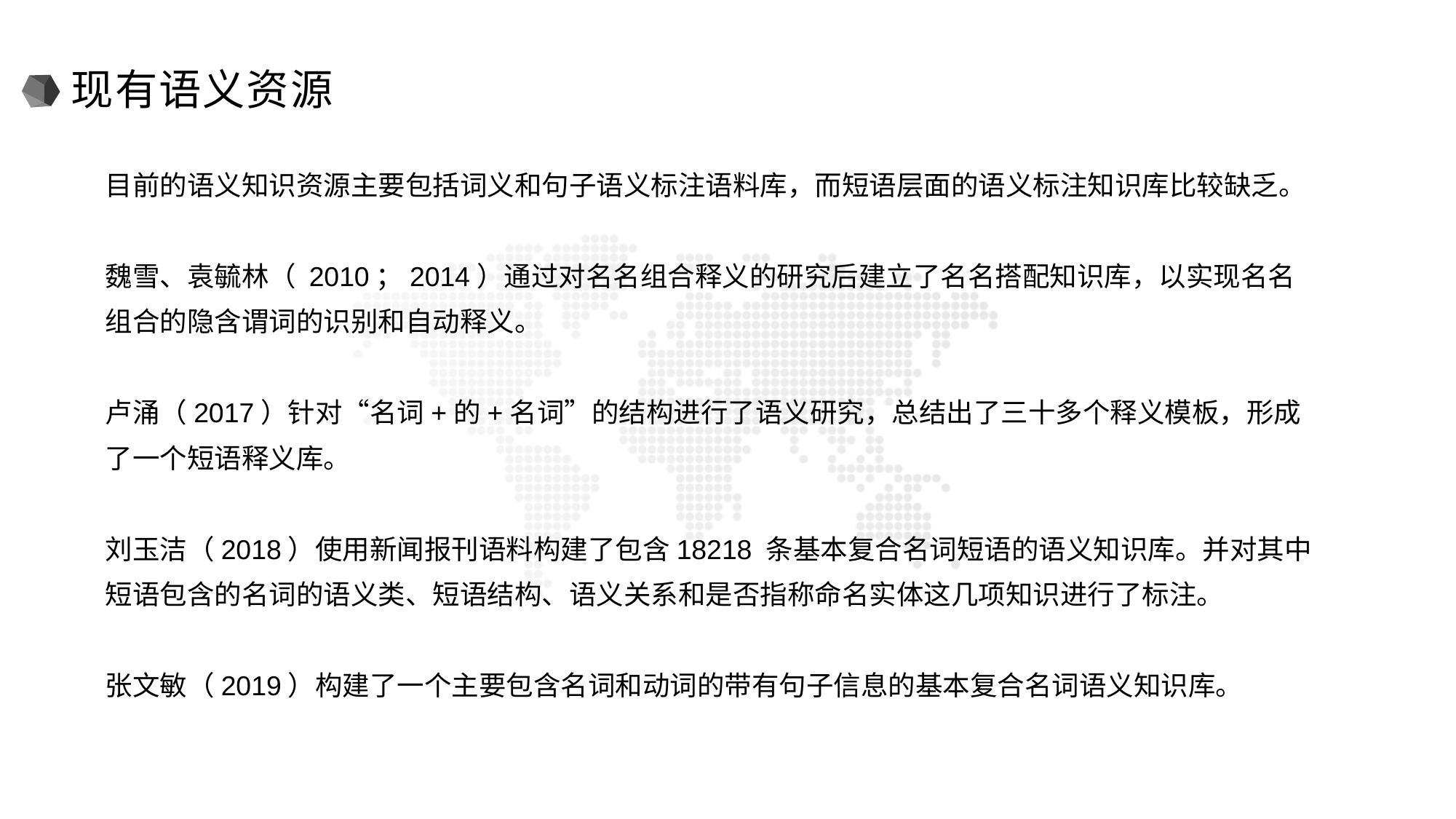

现有语义资源

目前的语义知识资源主要包括词义和句子语义标注语料库，而短语层面的语义标注知识库比较缺乏。

魏雪、袁毓林（ 2010；2014）通过对名名组合释义的研究后建立了名名搭配知识库，以实现名名组合的隐含谓词的识别和自动释义。

卢涌（2017）针对“名词+的+名词”的结构进行了语义研究，总结出了三十多个释义模板，形成了一个短语释义库。

刘玉洁（2018）使用新闻报刊语料构建了包含18218 条基本复合名词短语的语义知识库。并对其中短语包含的名词的语义类、短语结构、语义关系和是否指称命名实体这几项知识进行了标注。

张文敏（2019）构建了一个主要包含名词和动词的带有句子信息的基本复合名词语义知识库。

 外